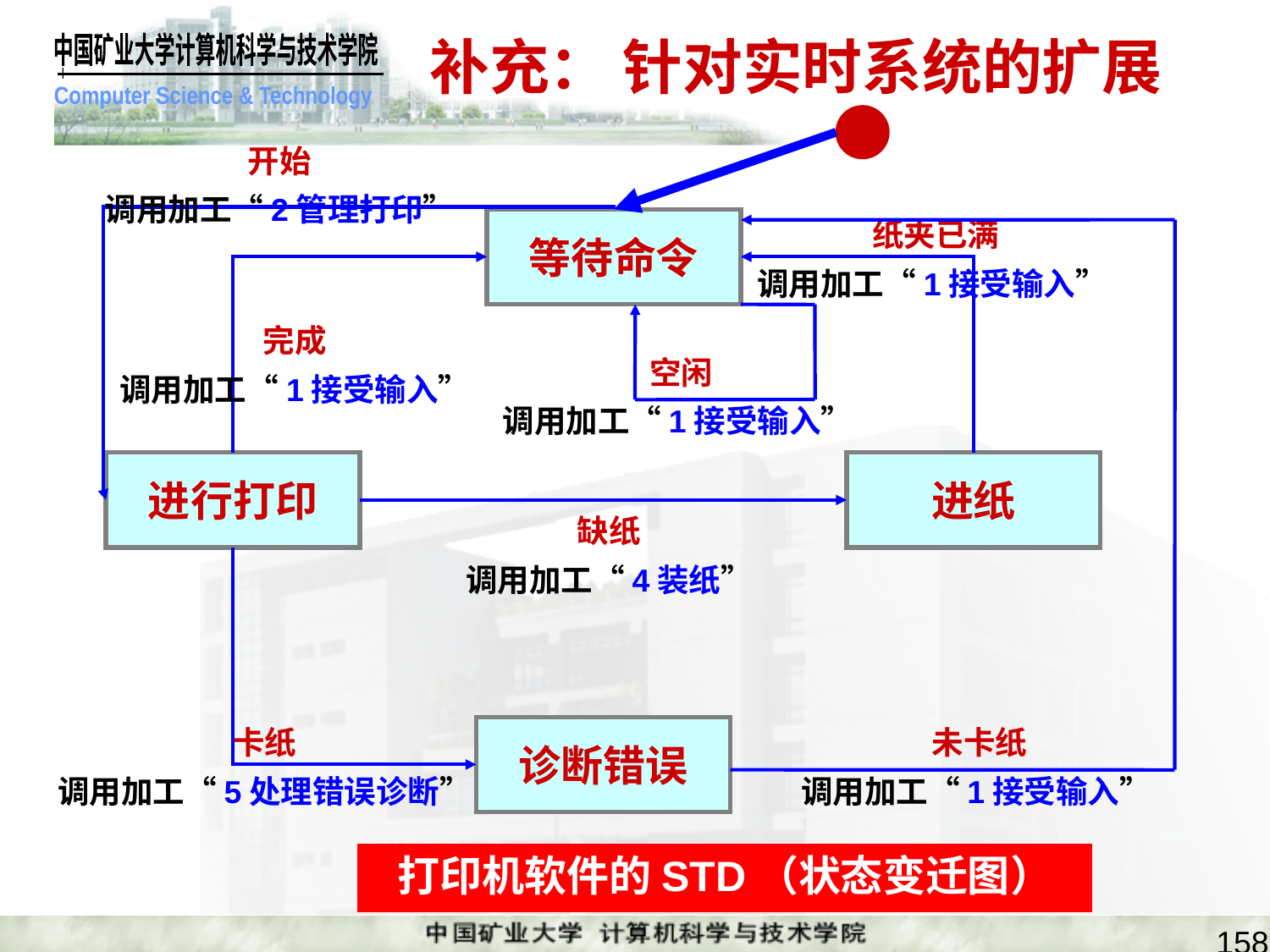

# 补充： 针对实时系统的扩展

开始
调用加工“2管理打印”
等待命令
纸夹已满
调用加工“1接受输入”

未卡纸
调用加工“1接受输入”
完成
调用加工“1接受输入”

空闲
调用加工“1接受输入”
进行打印
进纸
缺纸
调用加工“4装纸”
卡纸
调用加工“5处理错误诊断”
诊断错误
打印机软件的STD（状态变迁图）
158
158